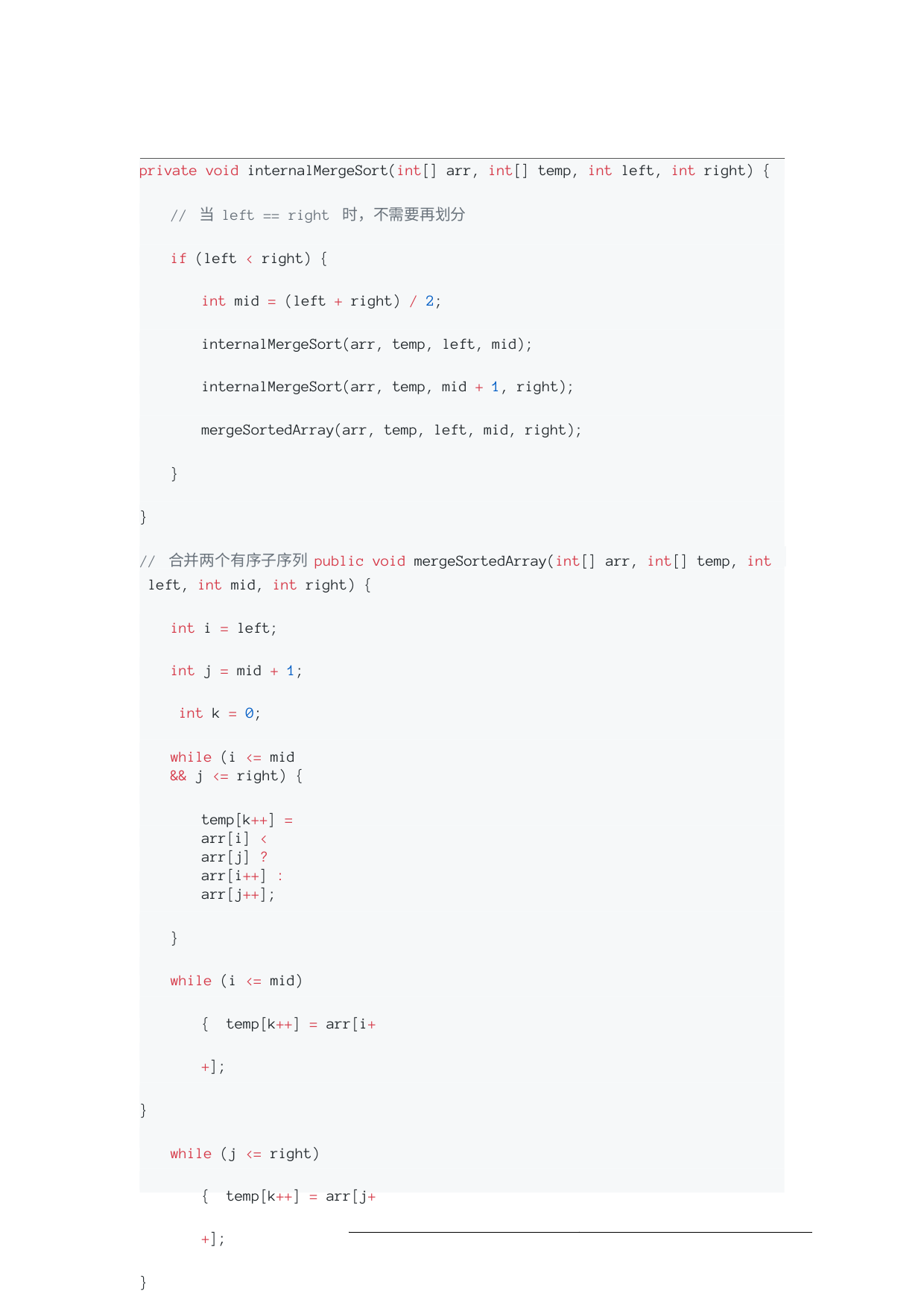

private void internalMergeSort(int[] arr, int[] temp, int left, int right) {

// 当 left == right 时，不需要再划分

if (left < right) {
int mid = (left + right) / 2;  internalMergeSort(arr, temp, left, mid);  internalMergeSort(arr, temp, mid + 1, right);  mergeSortedArray(arr, temp, left, mid, right);

}

}

// 合并两个有序子序列 public void mergeSortedArray(int[] arr, int[] temp, int  left, int mid, int right) {
int i = left;  int j = mid + 1;  int k = 0;

while (i <= mid && j <= right) {

temp[k++] = arr[i] < arr[j] ? arr[i++] : arr[j++];

}
while (i <= mid) {  temp[k++] = arr[i++];

}
while (j <= right) {  temp[k++] = arr[j++];

}

// 把 temp 数据复制回原数组

for (i = 0; i < k; i++) {